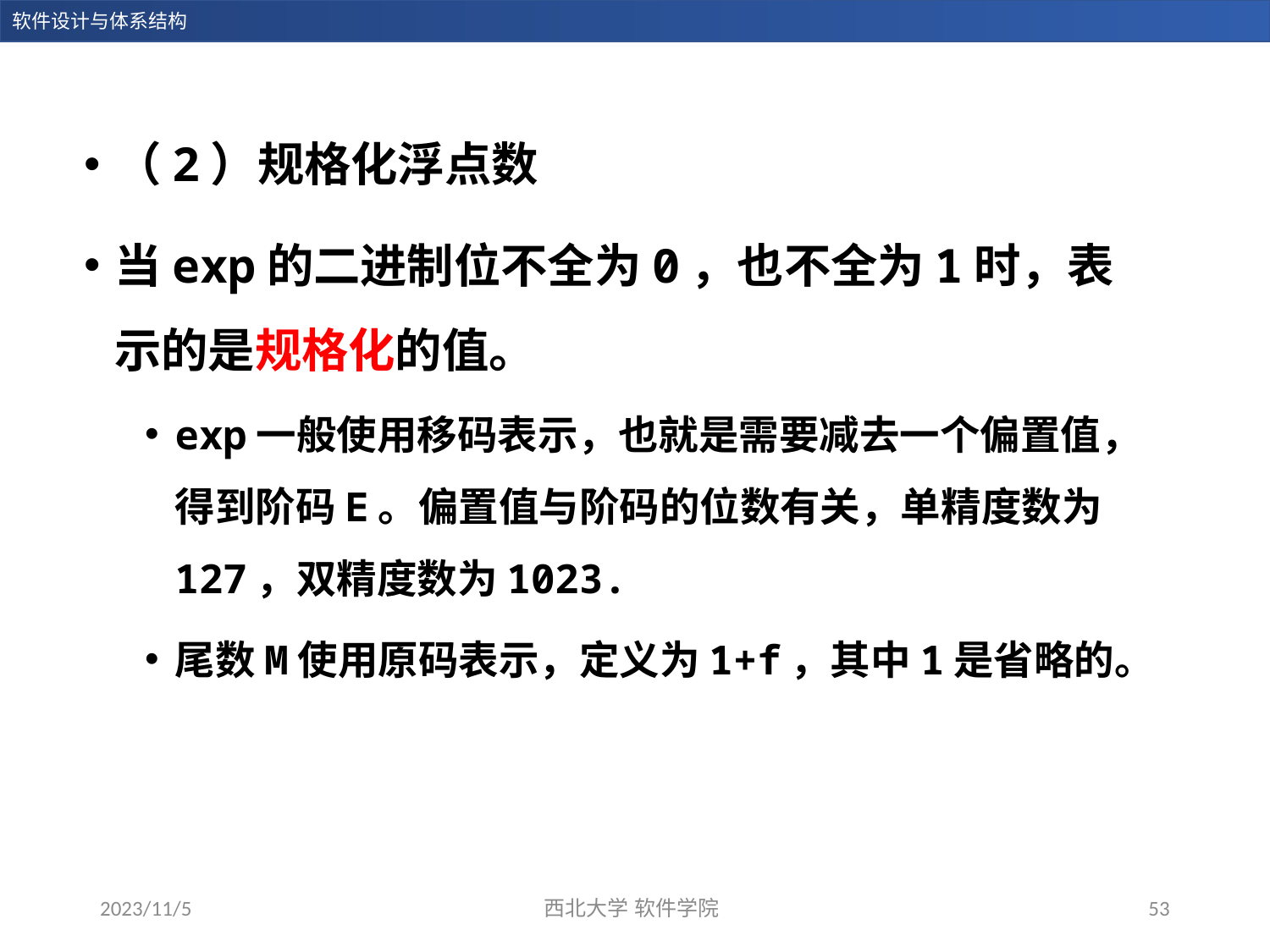

（2）规格化浮点数
当exp的二进制位不全为0，也不全为1时，表示的是规格化的值。
exp一般使用移码表示，也就是需要减去一个偏置值，得到阶码E。偏置值与阶码的位数有关，单精度数为127，双精度数为1023.
尾数M使用原码表示，定义为1+f，其中1是省略的。
2023/11/5
西北大学 软件学院
53